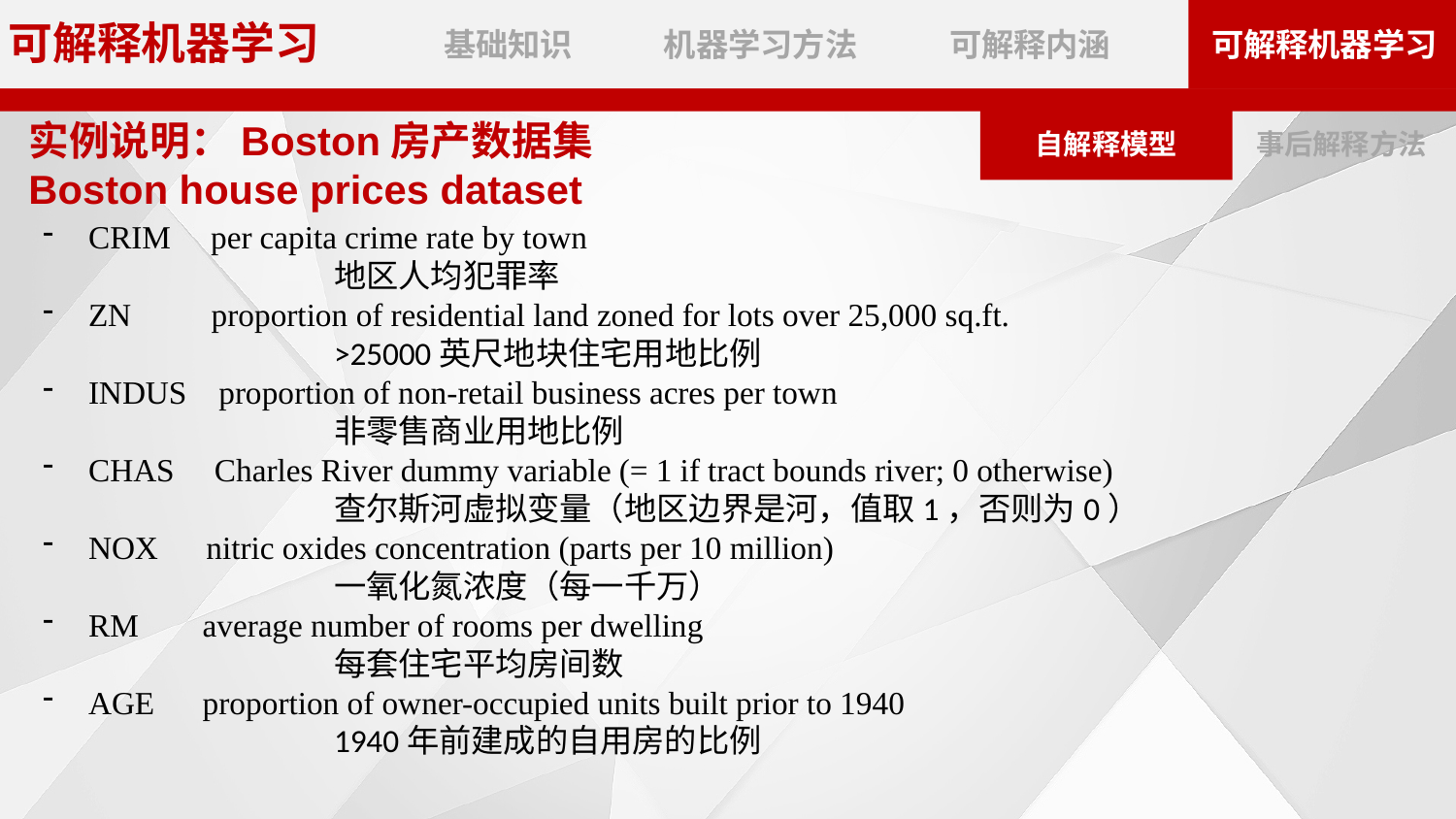

实例说明：Boston房产数据集
Boston house prices dataset
CRIM     per capita crime rate by town
                          	地区人均犯罪率
ZN          proportion of residential land zoned for lots over 25,000 sq.ft.
                              	>25000英尺地块住宅用地比例
INDUS    proportion of non-retail business acres per town
                            	非零售商业用地比例
CHAS     Charles River dummy variable (= 1 if tract bounds river; 0 otherwise)
                           	查尔斯河虚拟变量（地区边界是河，值取1，否则为0）
NOX      nitric oxides concentration (parts per 10 million)
		一氧化氮浓度（每一千万）
RM        average number of rooms per dwelling
		每套住宅平均房间数
AGE      proportion of owner-occupied units built prior to 1940
                      	1940年前建成的自用房的比例